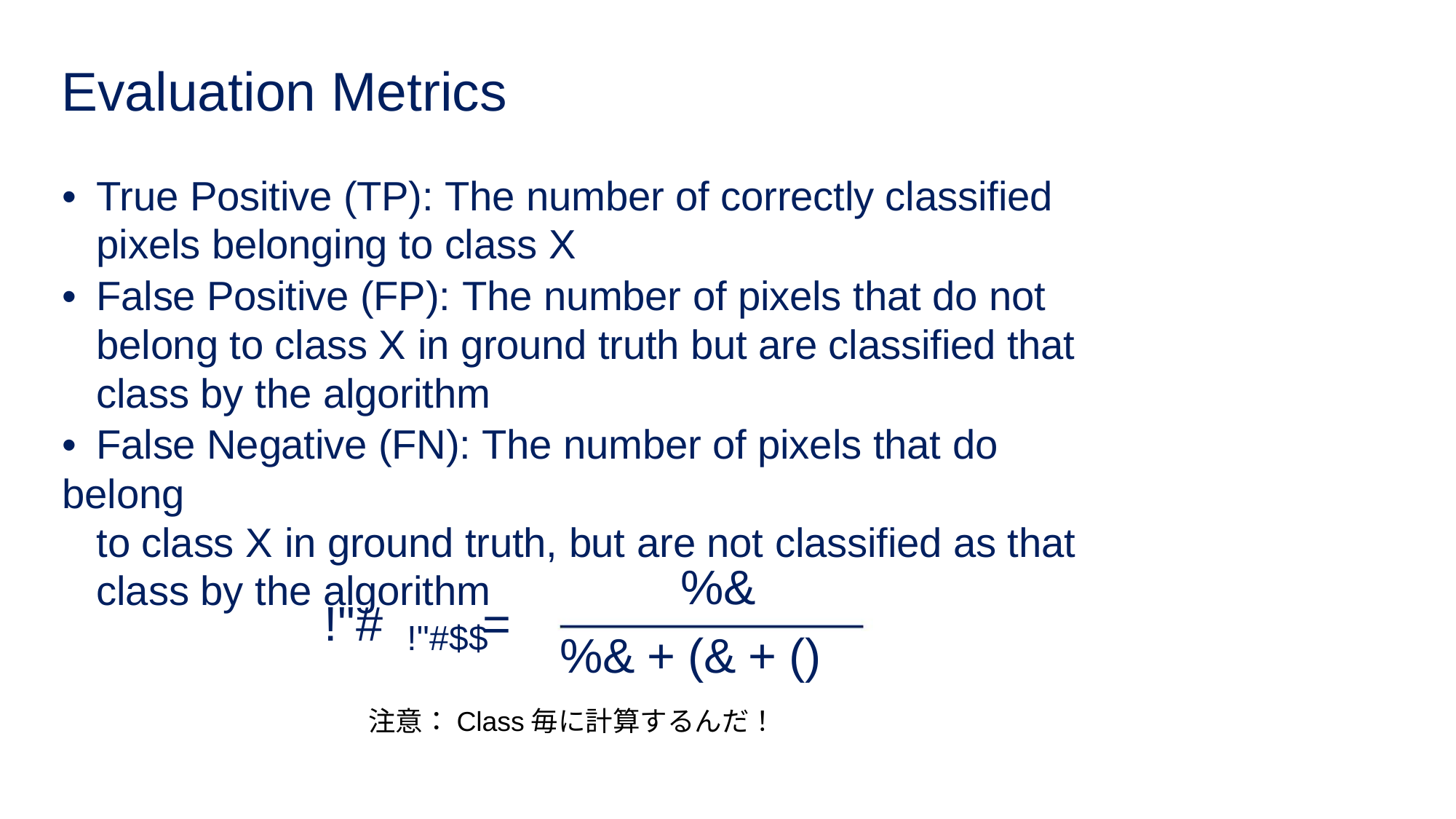

Evaluation Metrics
• True Positive (TP): The number of correctly classified
pixels belonging to class X
• False Positive (FP): The number of pixels that do not
belong to class X in ground truth but are classified that
class by the algorithm
• False Negative (FN): The number of pixels that do belong
to class X in ground truth, but are not classified as that
class by the algorithm
%&
!"# =
!"#$$
%& + (& + ()
注意：Class毎に計算するんだ！